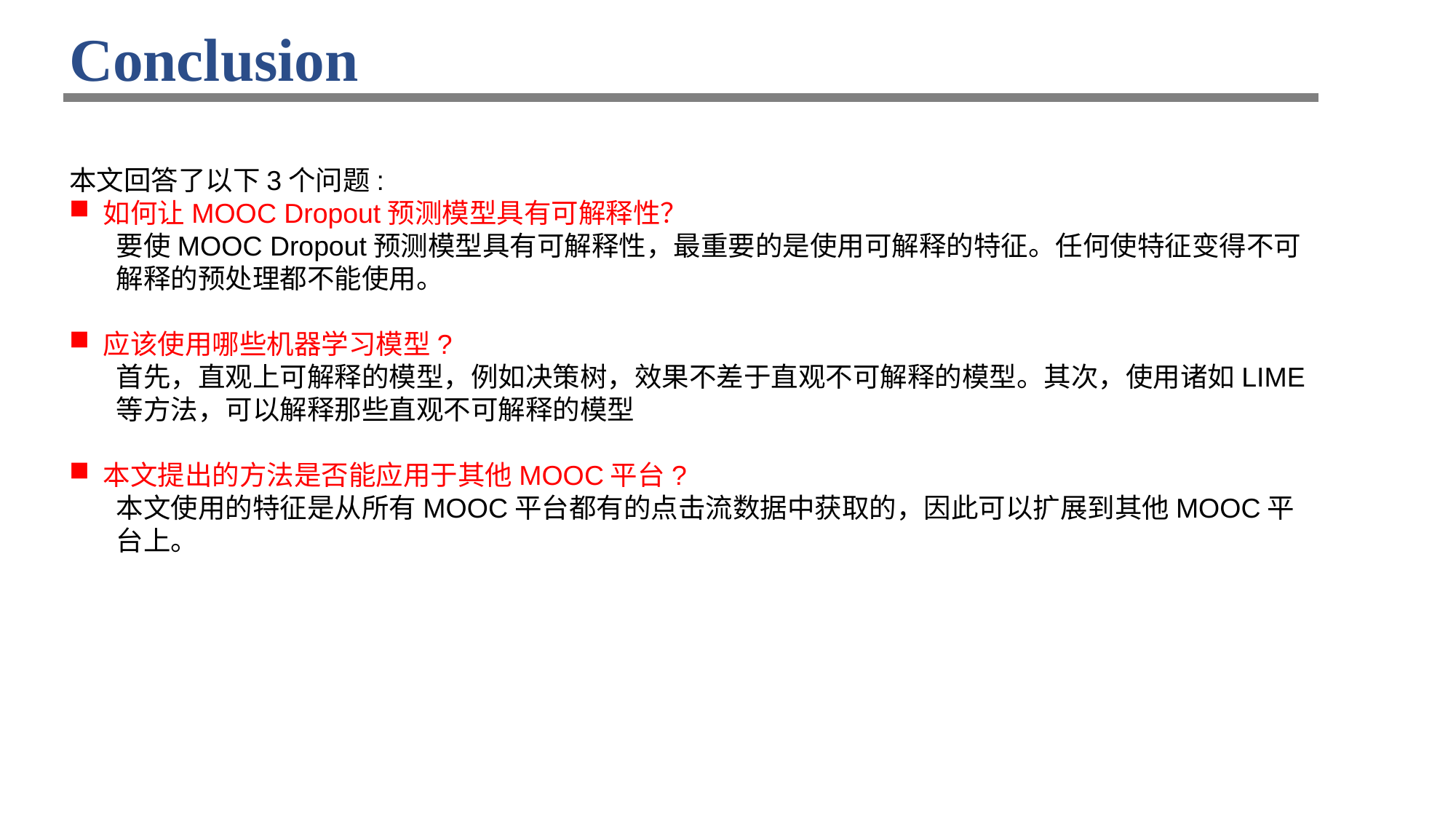

# Conclusion

本文回答了以下3个问题:
如何让MOOC Dropout预测模型具有可解释性？
要使MOOC Dropout预测模型具有可解释性，最重要的是使用可解释的特征。任何使特征变得不可解释的预处理都不能使用。

应该使用哪些机器学习模型?
首先，直观上可解释的模型，例如决策树，效果不差于直观不可解释的模型。其次，使用诸如LIME等方法，可以解释那些直观不可解释的模型

本文提出的方法是否能应用于其他MOOC平台?
本文使用的特征是从所有MOOC平台都有的点击流数据中获取的，因此可以扩展到其他MOOC平台上。